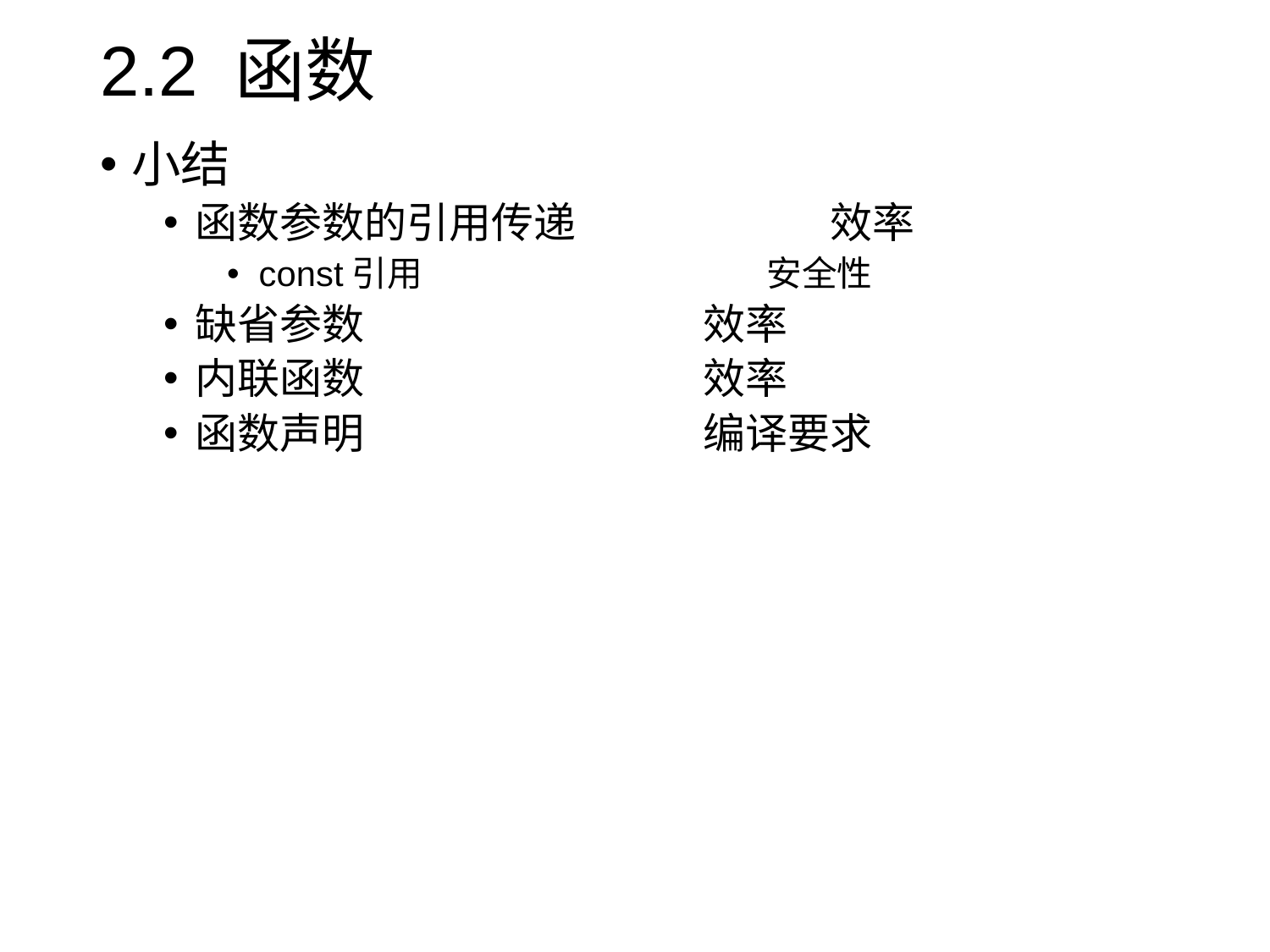

# 2.2 函数
小结
函数参数的引用传递		效率
const引用			安全性
缺省参数			效率
内联函数			效率
函数声明			编译要求